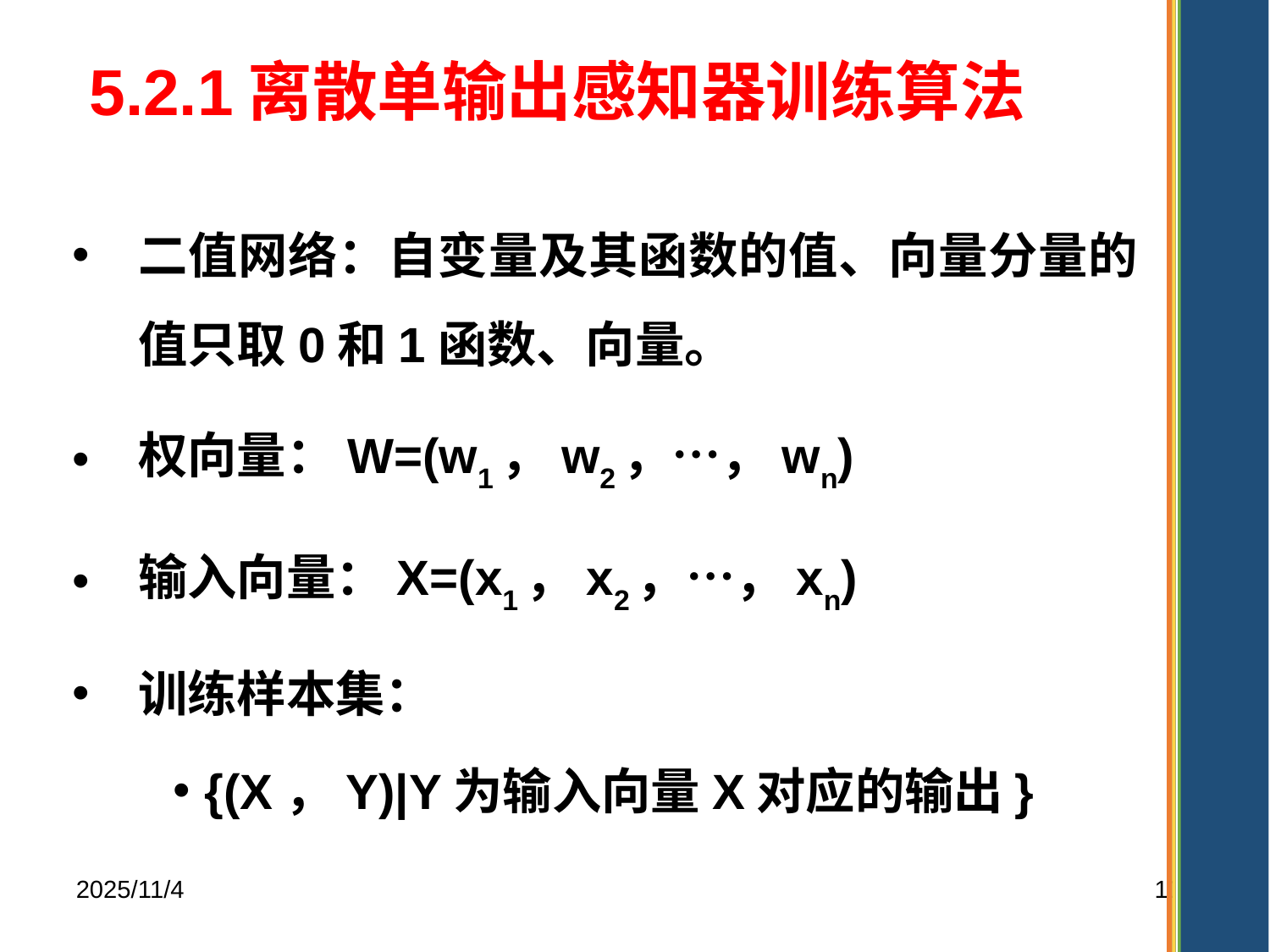

5.2.1离散单输出感知器训练算法
二值网络：自变量及其函数的值、向量分量的值只取0和1函数、向量。
权向量：W=(w1，w2，…，wn)
输入向量：X=(x1，x2，…，xn)
训练样本集：
{(X，Y)|Y为输入向量X对应的输出}
2025/11/4
112